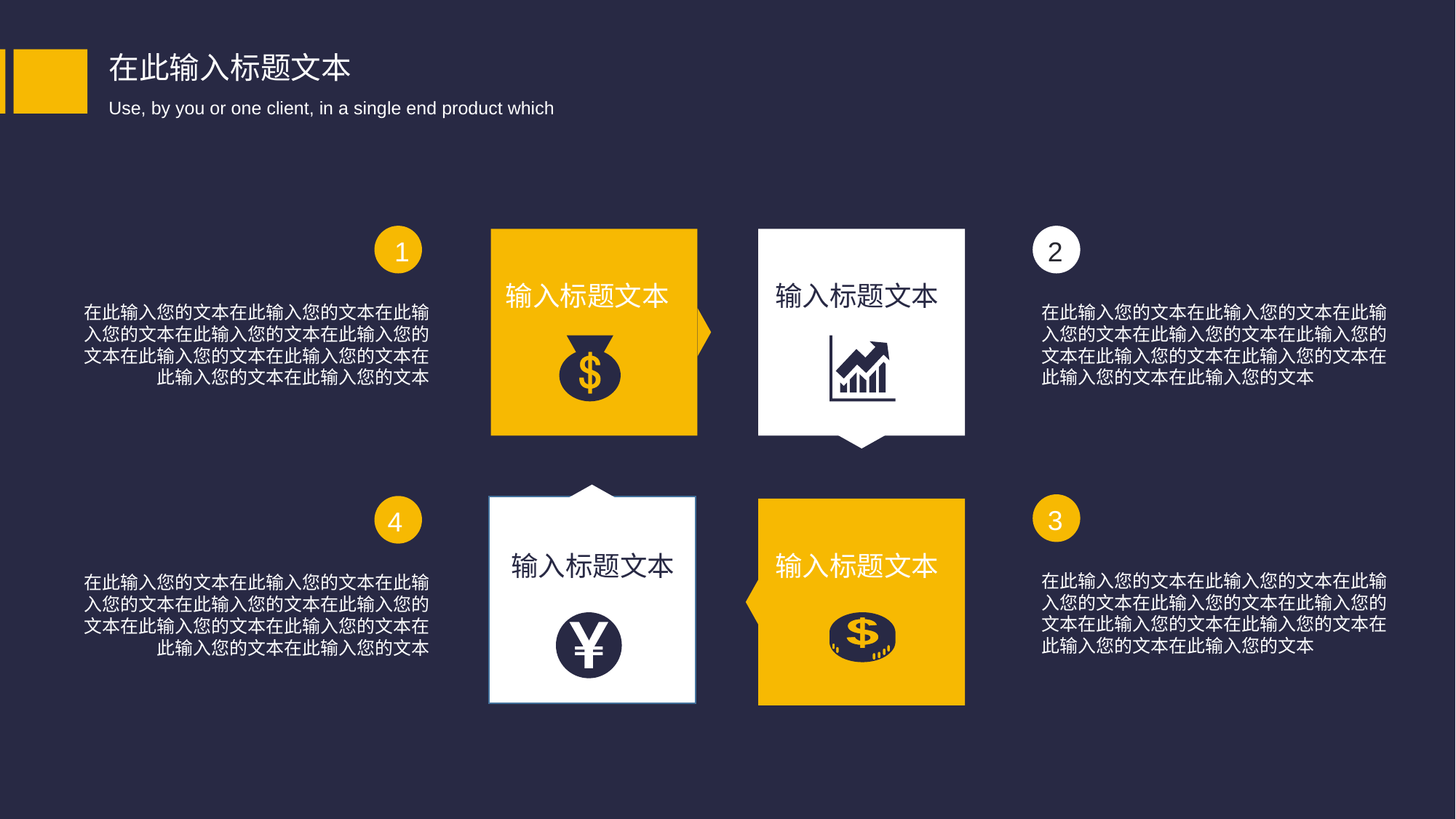

1
在此输入您的文本在此输入您的文本在此输入您的文本在此输入您的文本在此输入您的文本在此输入您的文本在此输入您的文本在此输入您的文本在此输入您的文本

2
在此输入您的文本在此输入您的文本在此输入您的文本在此输入您的文本在此输入您的文本在此输入您的文本在此输入您的文本在此输入您的文本在此输入您的文本

输入标题文本
输入标题文本

3
在此输入您的文本在此输入您的文本在此输入您的文本在此输入您的文本在此输入您的文本在此输入您的文本在此输入您的文本在此输入您的文本在此输入您的文本

4
在此输入您的文本在此输入您的文本在此输入您的文本在此输入您的文本在此输入您的文本在此输入您的文本在此输入您的文本在此输入您的文本在此输入您的文本

输入标题文本
输入标题文本